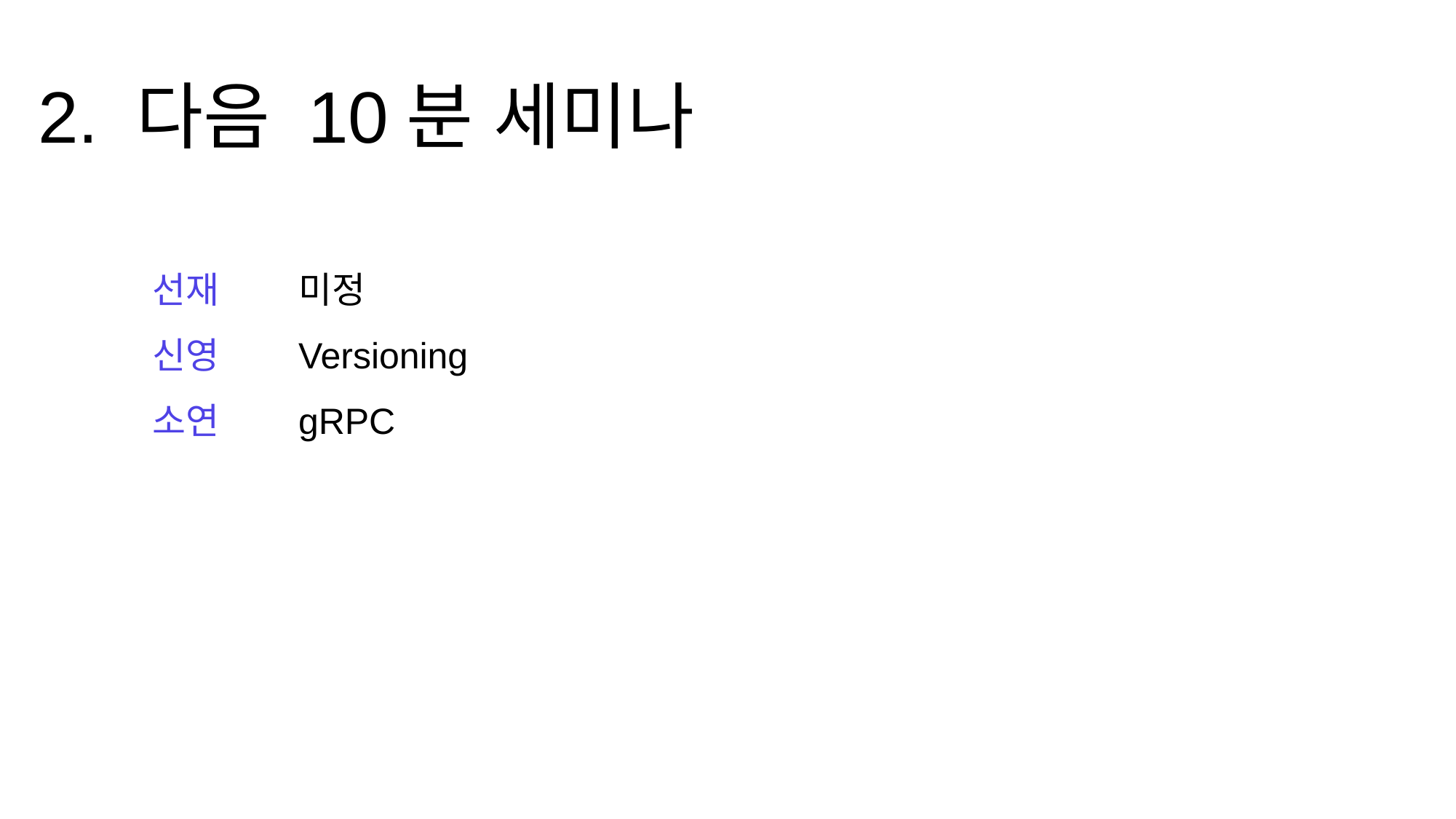

2. 다음 10분 세미나
선재
신영
소연
미정
Versioning
gRPC